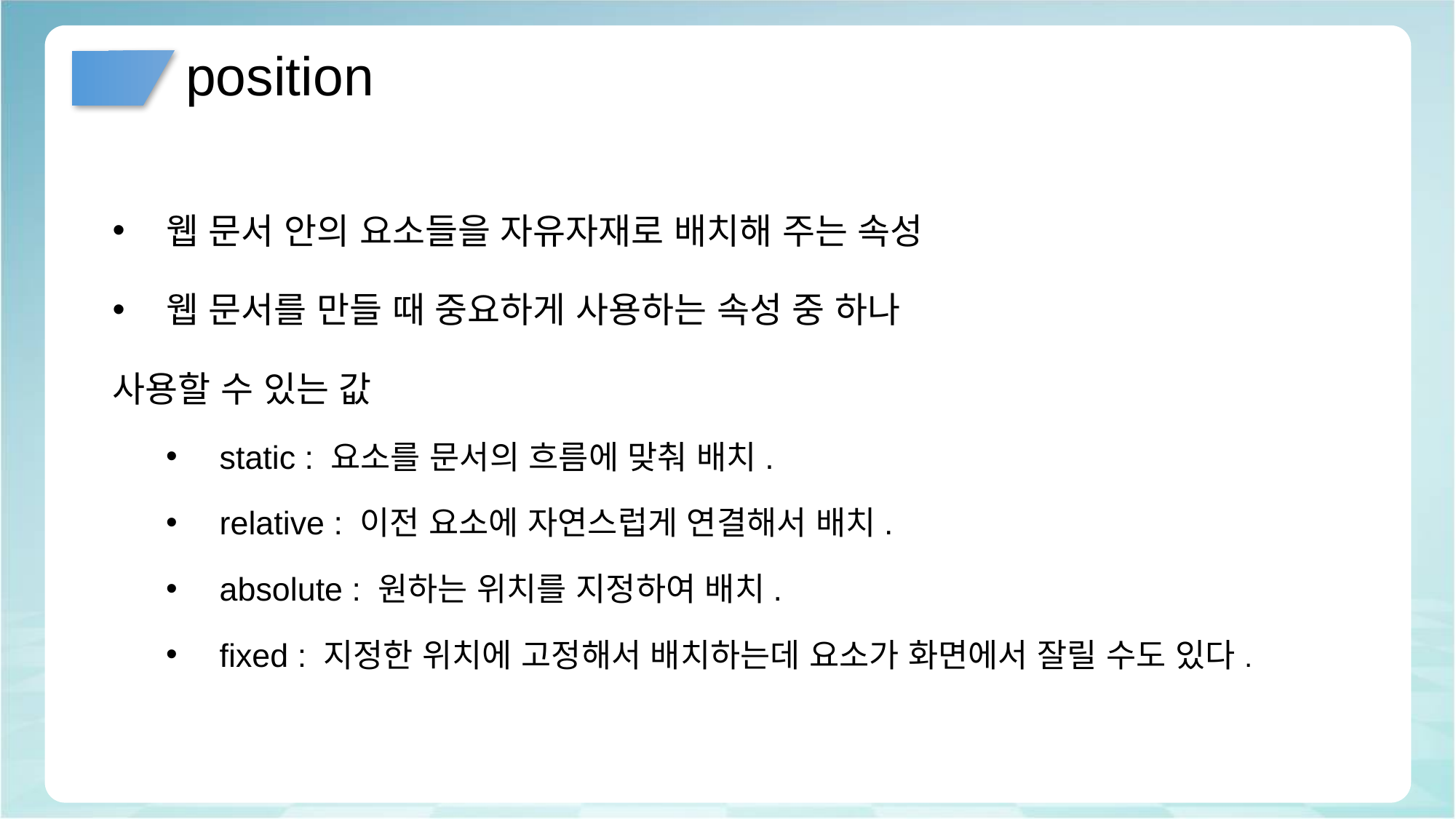

# position
웹 문서 안의 요소들을 자유자재로 배치해 주는 속성
웹 문서를 만들 때 중요하게 사용하는 속성 중 하나
사용할 수 있는 값
static : 요소를 문서의 흐름에 맞춰 배치.
relative : 이전 요소에 자연스럽게 연결해서 배치.
absolute : 원하는 위치를 지정하여 배치.
fixed : 지정한 위치에 고정해서 배치하는데 요소가 화면에서 잘릴 수도 있다.